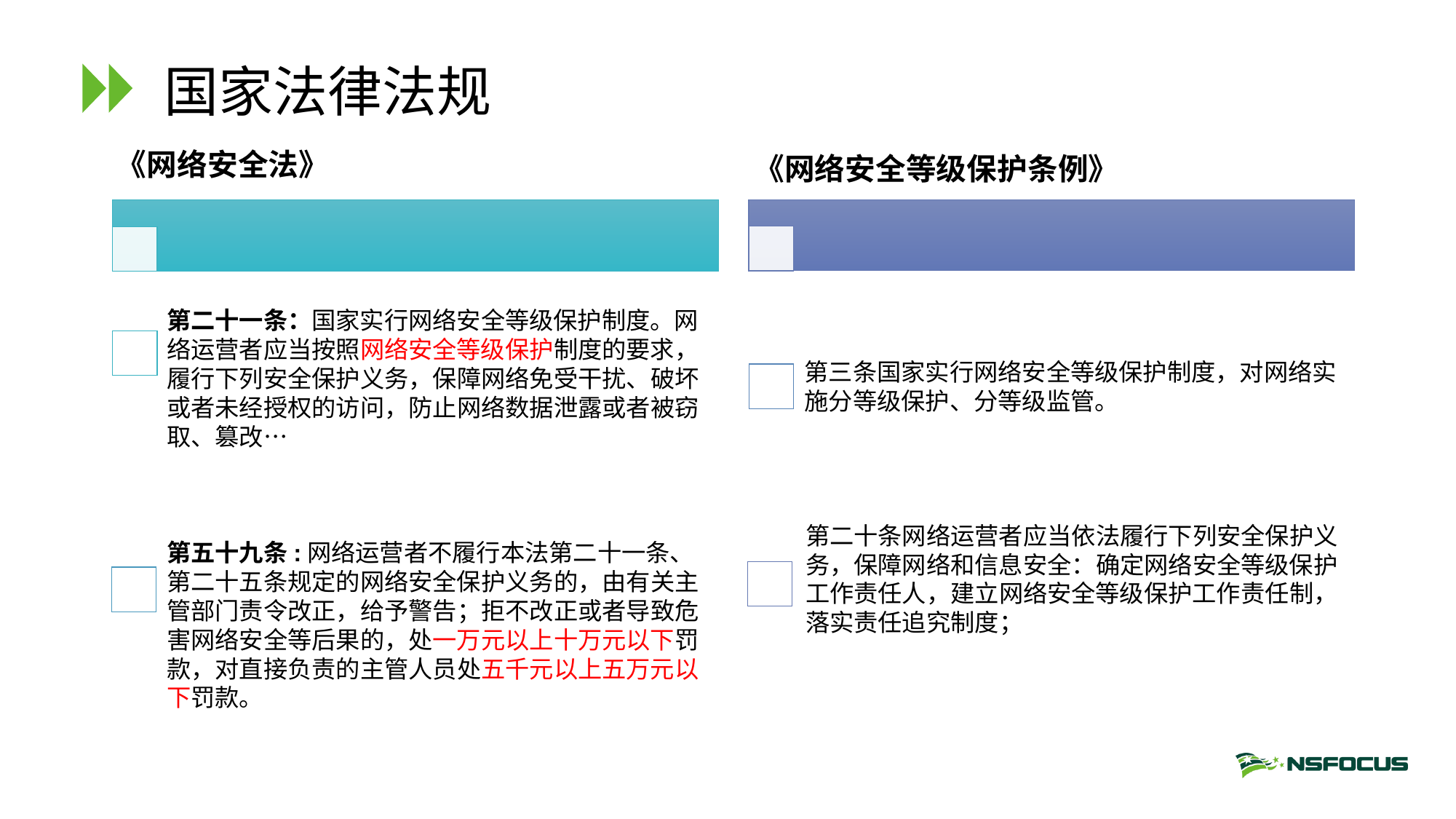

# 国家法律法规
《网络安全法》
第二十一条：国家实行网络安全等级保护制度。网络运营者应当按照网络安全等级保护制度的要求，履行下列安全保护义务，保障网络免受干扰、破坏或者未经授权的访问，防止网络数据泄露或者被窃取、篡改…
第五十九条:网络运营者不履行本法第二十一条、第二十五条规定的网络安全保护义务的，由有关主管部门责令改正，给予警告；拒不改正或者导致危害网络安全等后果的，处一万元以上十万元以下罚款，对直接负责的主管人员处五千元以上五万元以下罚款。
《网络安全等级保护条例》
第三条国家实行网络安全等级保护制度，对网络实施分等级保护、分等级监管。
第二十条网络运营者应当依法履行下列安全保护义务，保障网络和信息安全：确定网络安全等级保护工作责任人，建立网络安全等级保护工作责任制，落实责任追究制度；